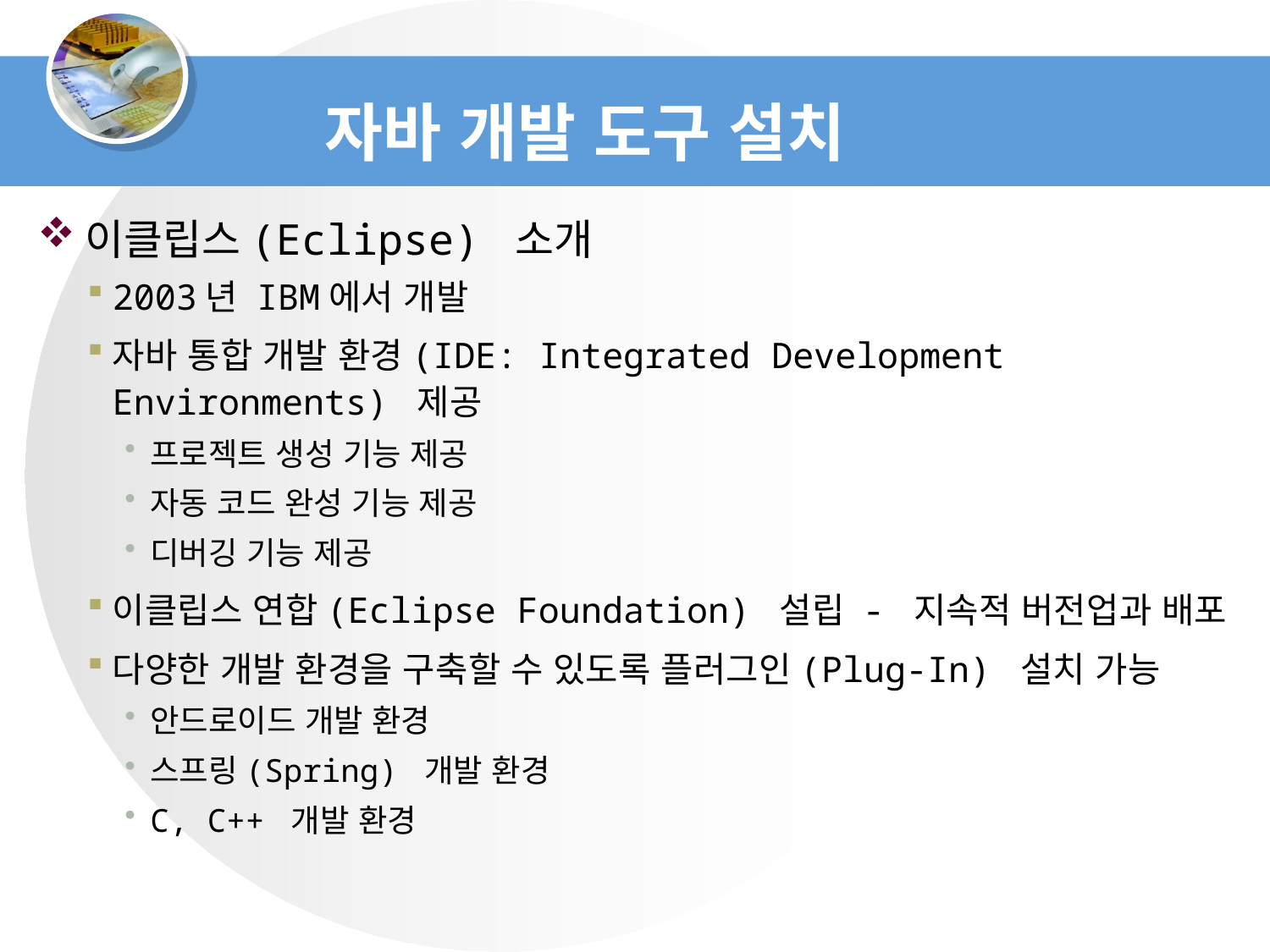

# 자바 개발 도구 설치
이클립스(Eclipse) 소개
2003년 IBM에서 개발
자바 통합 개발 환경(IDE: Integrated Development Environments) 제공
프로젝트 생성 기능 제공
자동 코드 완성 기능 제공
디버깅 기능 제공
이클립스 연합(Eclipse Foundation) 설립 - 지속적 버전업과 배포
다양한 개발 환경을 구축할 수 있도록 플러그인(Plug-In) 설치 가능
안드로이드 개발 환경
스프링(Spring) 개발 환경
C, C++ 개발 환경